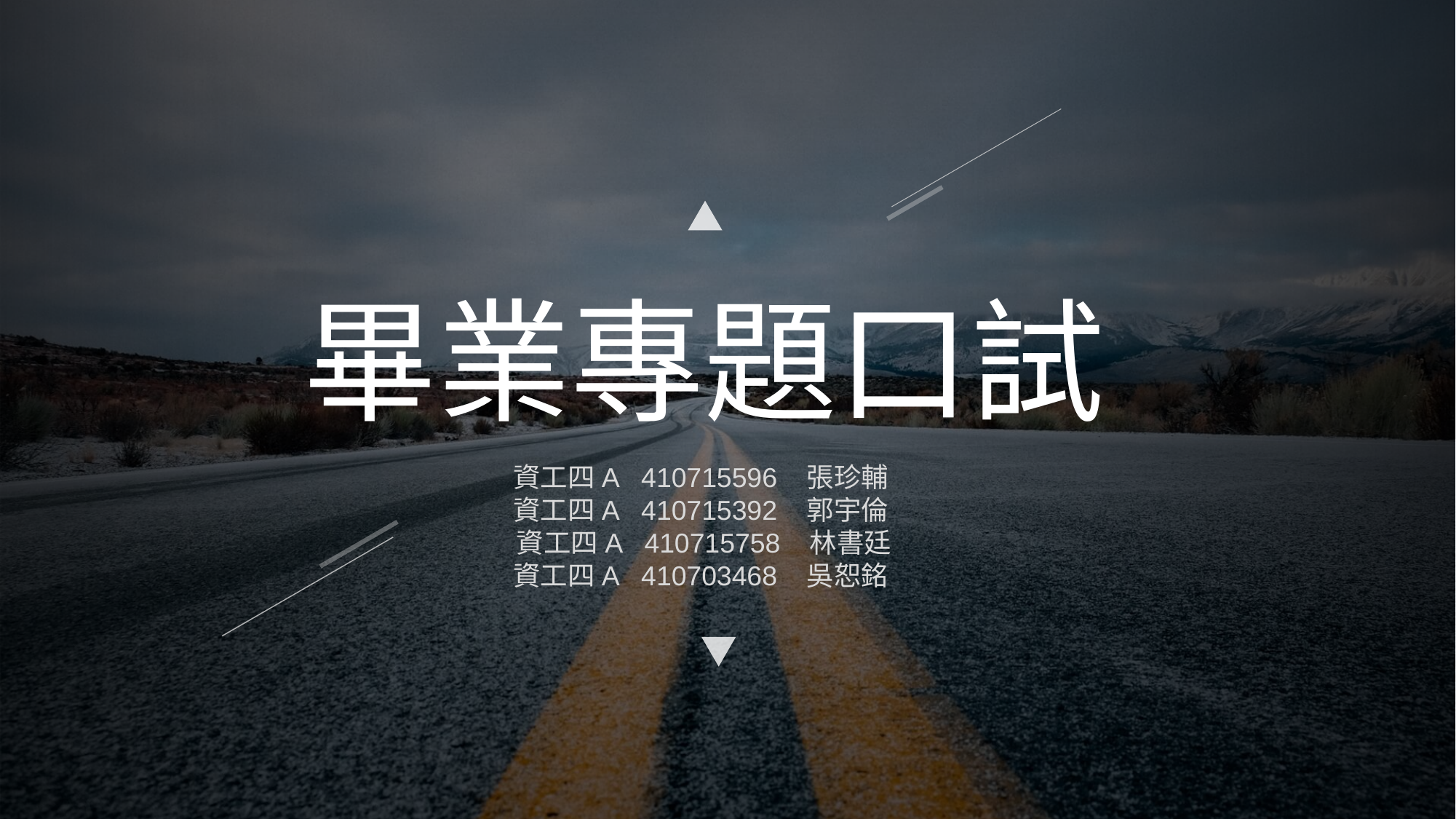

畢業專題口試
資工四A   410715596   張珍輔
資工四A   410715392   郭宇倫
資工四A   410715758   林書廷
資工四A   410703468   吳恕銘